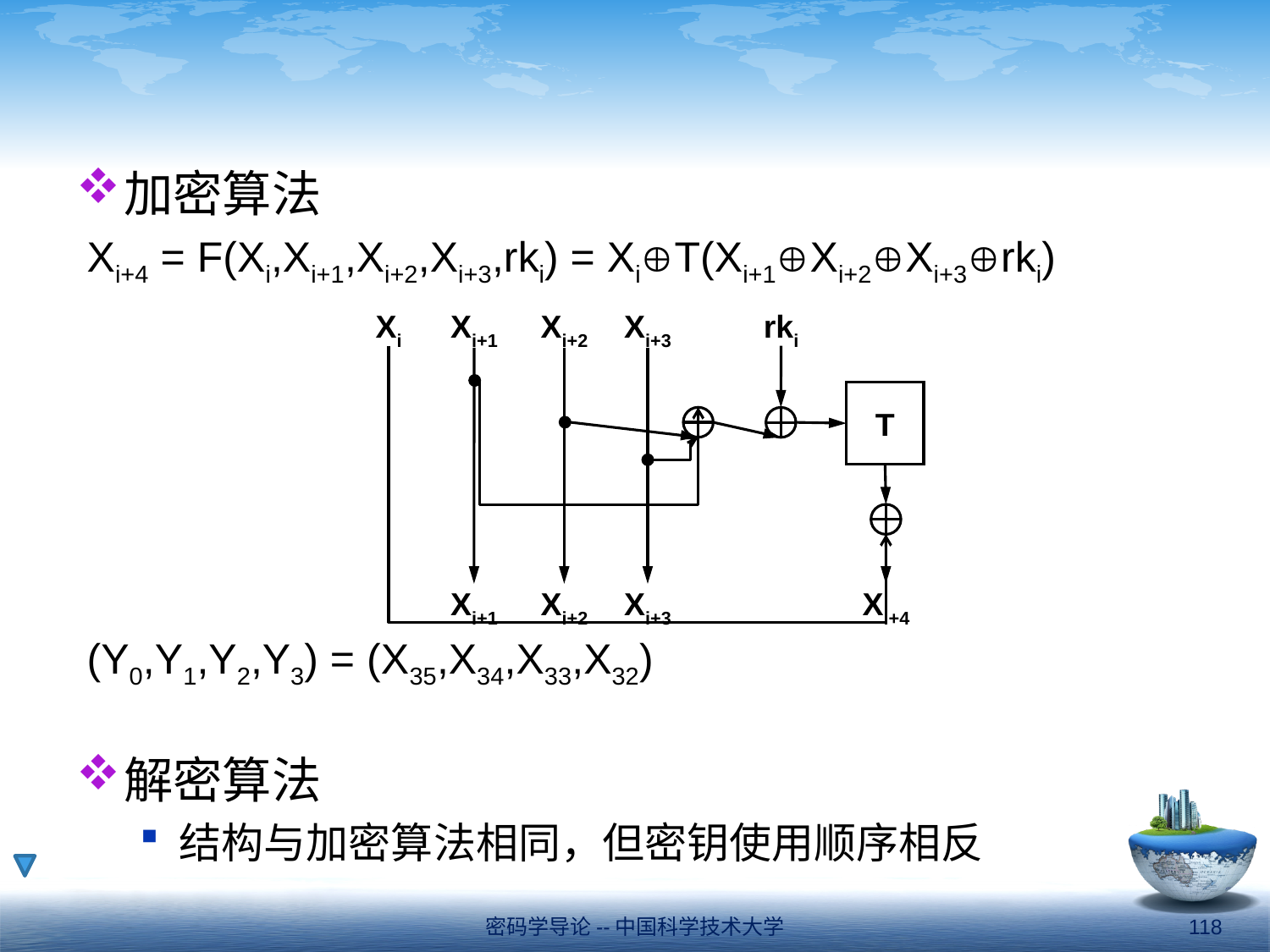

#
加密算法
Xi+4 = F(Xi,Xi+1,Xi+2,Xi+3,rki) = Xi⊕T(Xi+1⊕Xi+2⊕Xi+3⊕rki)

(Y0,Y1,Y2,Y3) = (X35,X34,X33,X32)

解密算法
结构与加密算法相同，但密钥使用顺序相反
Xi
rki
Xi+1
Xi+2
Xi+3

T

Xi+1
Xi+2
Xi+3
Xi+4

密码学导论--中国科学技术大学
118